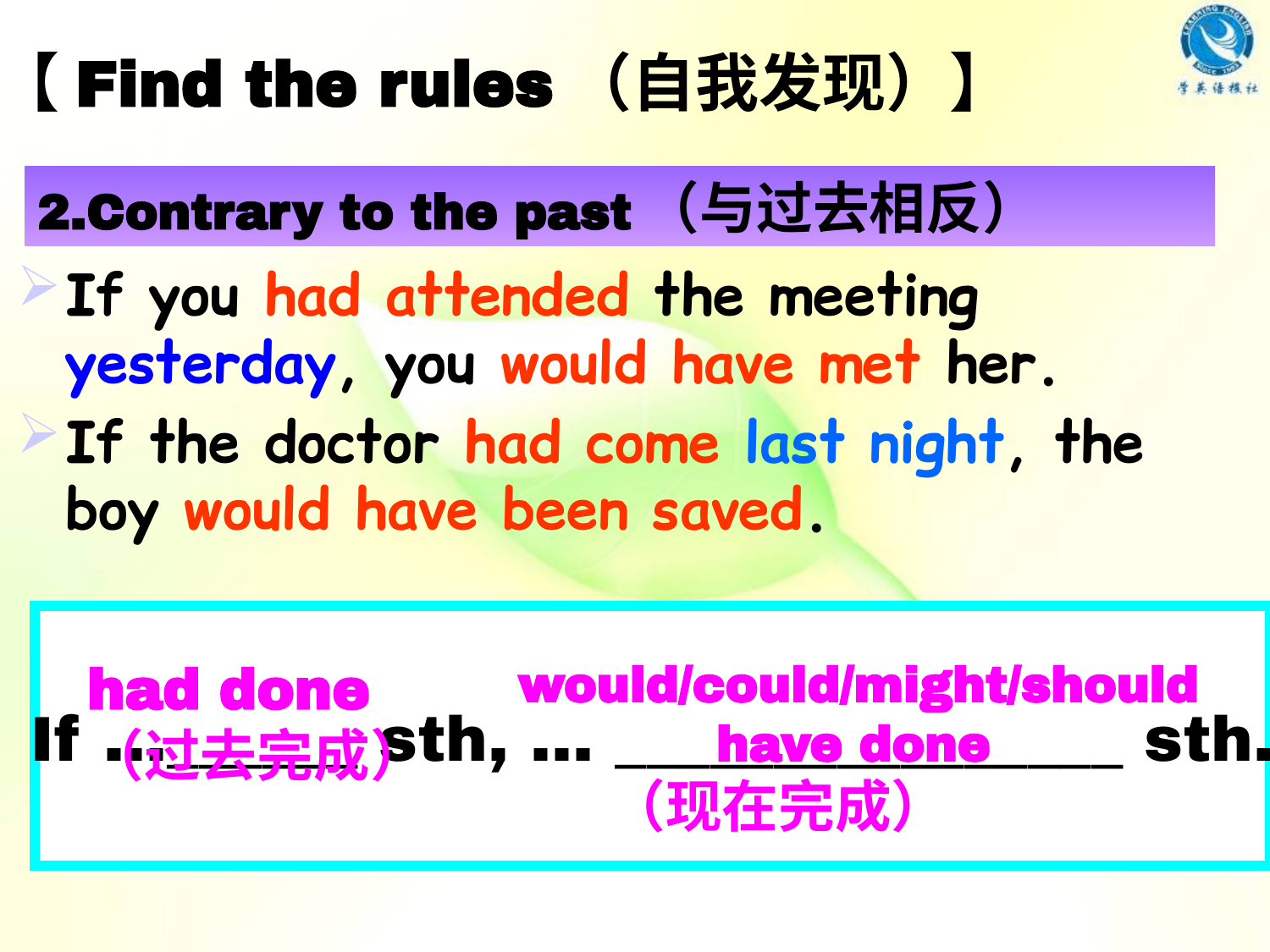

【Find the rules（自我发现）】
2.Contrary to the past（与过去相反）

If you had attended the meeting yesterday, you would have met her.
If the doctor had come last night, the boy would have been saved.
If …______ sth, … ________________ sth.
had done
（过去完成）
would/could/might/should
            have done
      （现在完成）